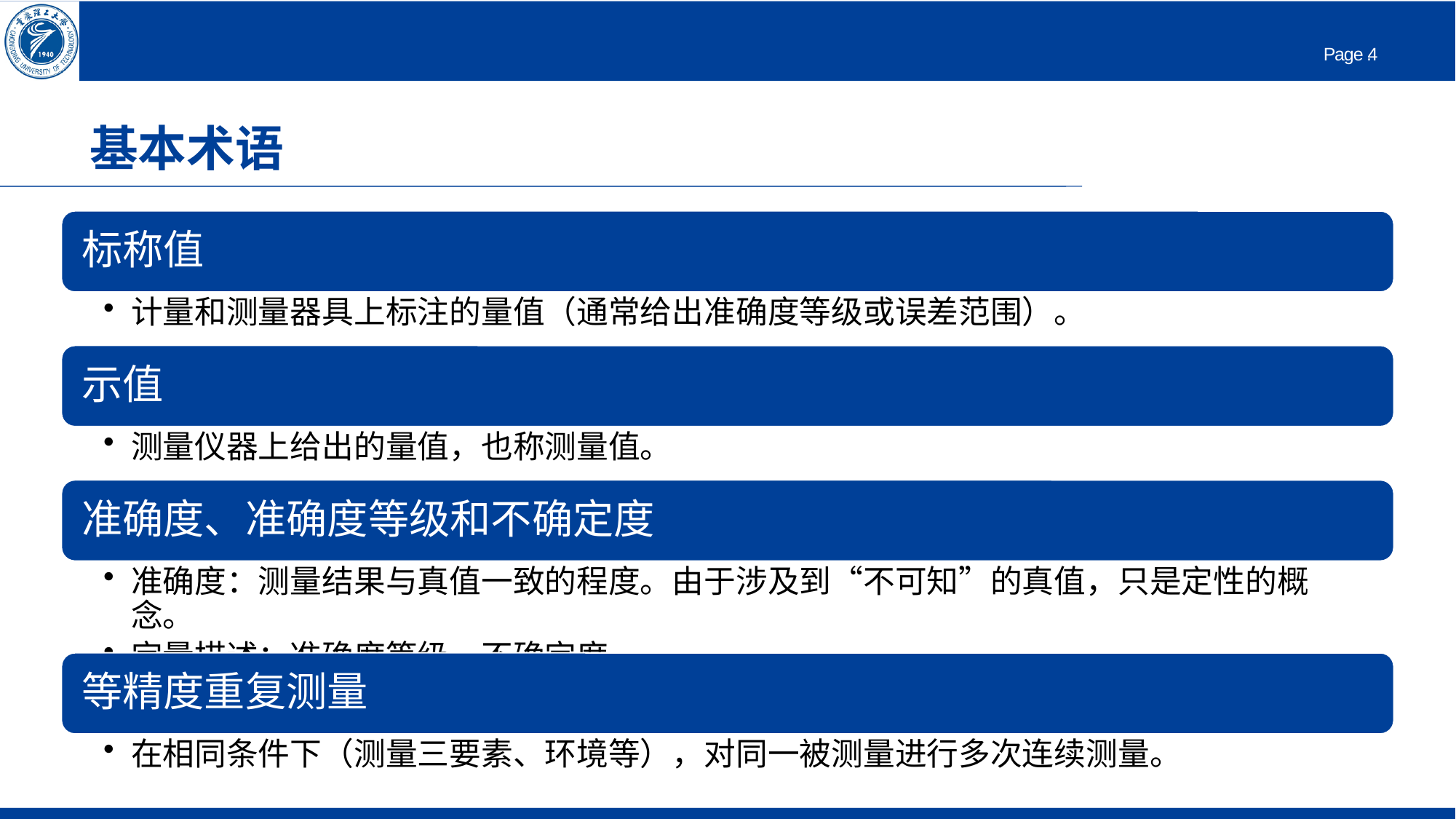

# 基本术语
标称值
计量和测量器具上标注的量值（通常给出准确度等级或误差范围）。
示值
测量仪器上给出的量值，也称测量值。
准确度、准确度等级和不确定度
准确度：测量结果与真值一致的程度。由于涉及到“不可知”的真值，只是定性的概念。
定量描述：准确度等级、不确定度。
等精度重复测量
在相同条件下（测量三要素、环境等），对同一被测量进行多次连续测量。